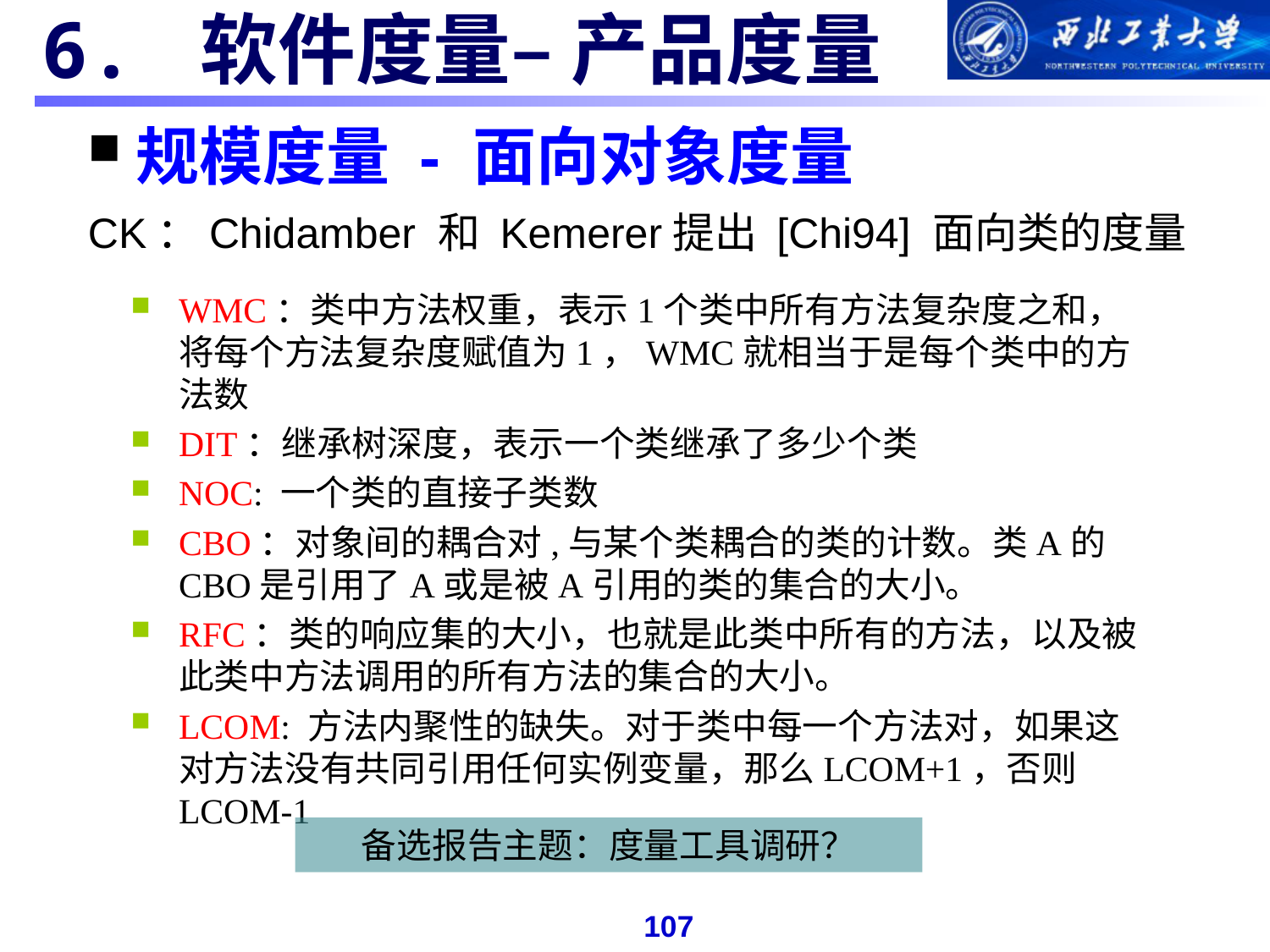

#
6. 软件度量– 产品度量
规模度量 - 面向对象度量

CK：Chidamber 和 Kemerer提出 [Chi94] 面向类的度量:
WMC：类中方法权重，表示1个类中所有方法复杂度之和，将每个方法复杂度赋值为1，WMC就相当于是每个类中的方法数
DIT：继承树深度，表示一个类继承了多少个类
NOC: 一个类的直接子类数
CBO：对象间的耦合对,与某个类耦合的类的计数。类A的CBO是引用了A或是被A引用的类的集合的大小。
RFC：类的响应集的大小，也就是此类中所有的方法，以及被此类中方法调用的所有方法的集合的大小。
LCOM: 方法内聚性的缺失。对于类中每一个方法对，如果这对方法没有共同引用任何实例变量，那么LCOM+1，否则LCOM-1
备选报告主题：度量工具调研？